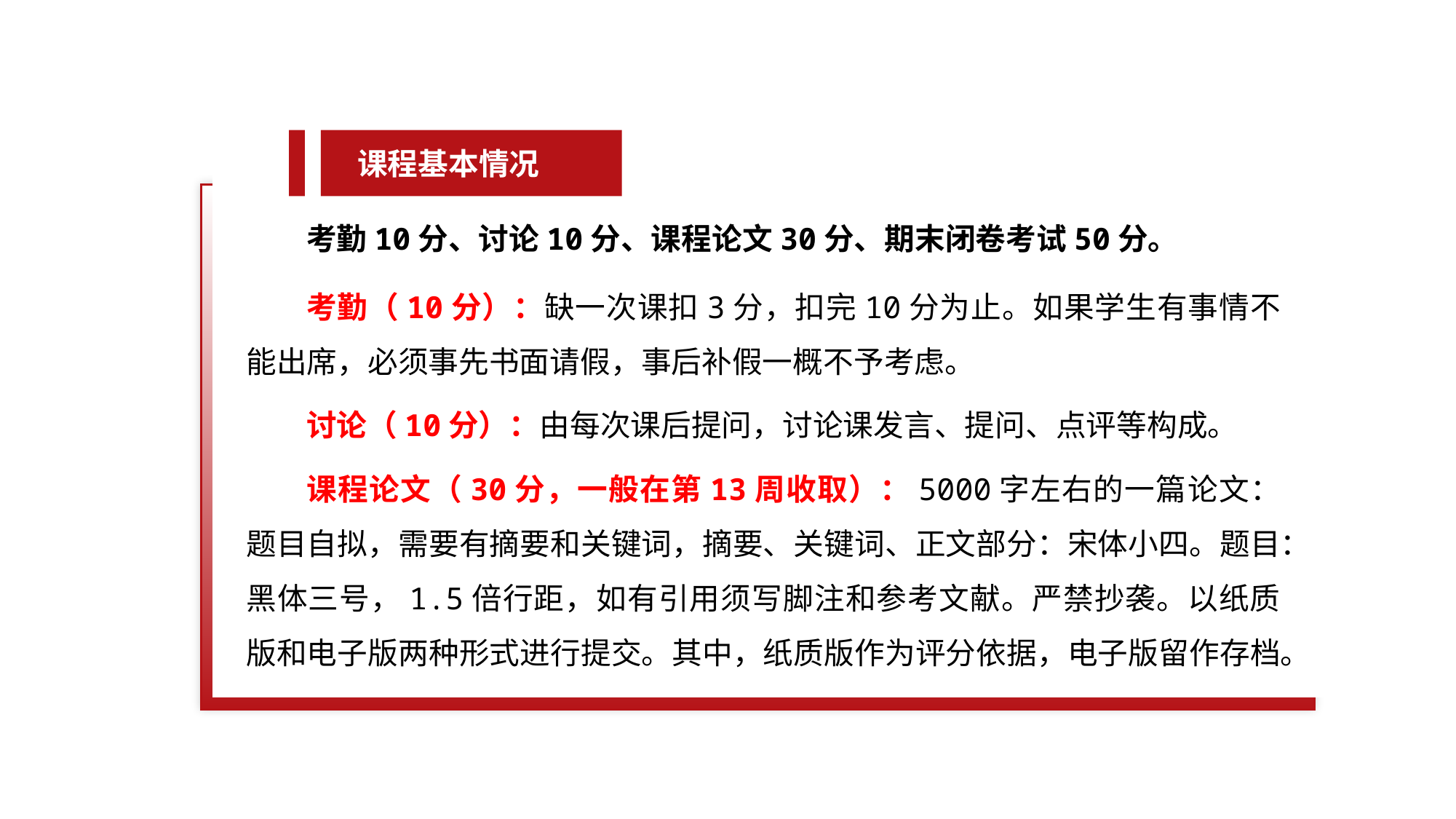

课程基本情况

考勤10分、讨论10分、课程论文30分、期末闭卷考试50分。
考勤（10分）：缺一次课扣3分，扣完10分为止。如果学生有事情不能出席，必须事先书面请假，事后补假一概不予考虑。
讨论（10分）：由每次课后提问，讨论课发言、提问、点评等构成。
课程论文（30分，一般在第13周收取）：5000字左右的一篇论文：题目自拟，需要有摘要和关键词，摘要、关键词、正文部分：宋体小四。题目：黑体三号，1.5倍行距，如有引用须写脚注和参考文献。严禁抄袭。以纸质版和电子版两种形式进行提交。其中，纸质版作为评分依据，电子版留作存档。